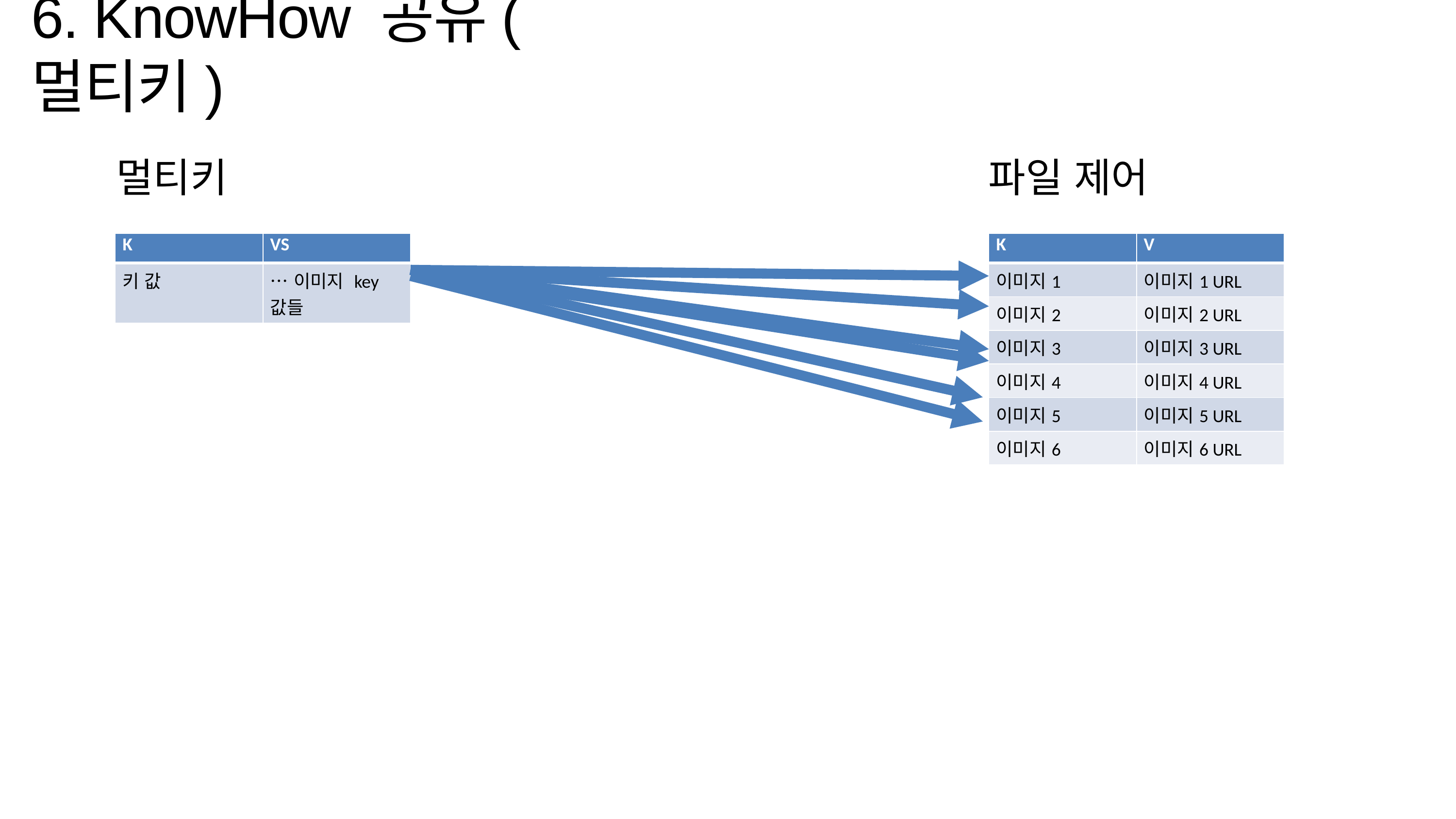

6. KnowHow 공유(멀티키)
멀티키
파일 제어
| K | VS |
| --- | --- |
| 키 값 | …이미지 key값들 |
| K | V |
| --- | --- |
| 이미지1 | 이미지1 URL |
| 이미지2 | 이미지2 URL |
| 이미지3 | 이미지3 URL |
| 이미지4 | 이미지4 URL |
| 이미지5 | 이미지5 URL |
| 이미지6 | 이미지6 URL |